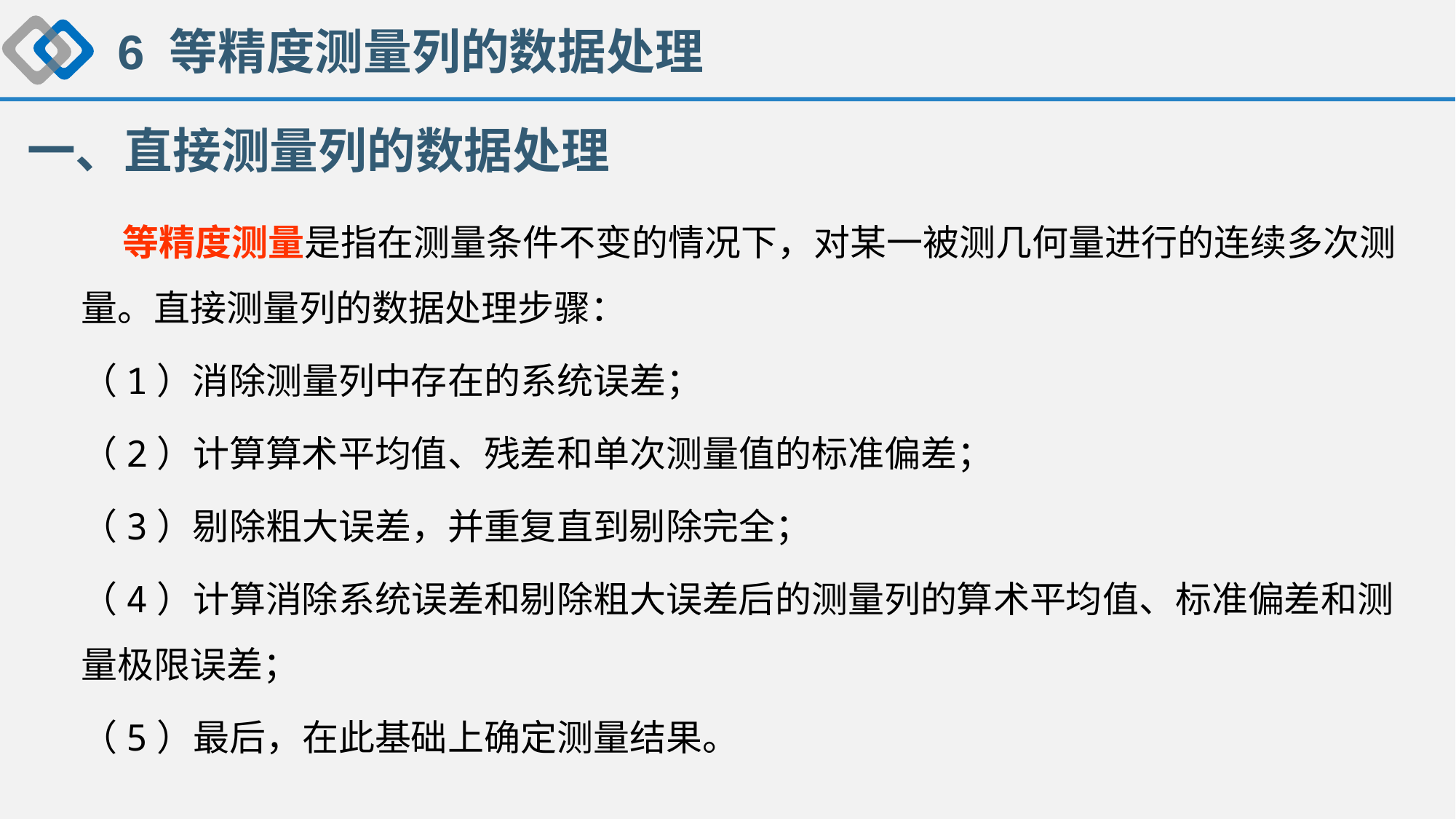

6 等精度测量列的数据处理
一、直接测量列的数据处理
    等精度测量是指在测量条件不变的情况下，对某一被测几何量进行的连续多次测量。直接测量列的数据处理步骤：
（1）消除测量列中存在的系统误差；
（2）计算算术平均值、残差和单次测量值的标准偏差；
（3）剔除粗大误差，并重复直到剔除完全；
（4）计算消除系统误差和剔除粗大误差后的测量列的算术平均值、标准偏差和测量极限误差；
（5）最后，在此基础上确定测量结果。